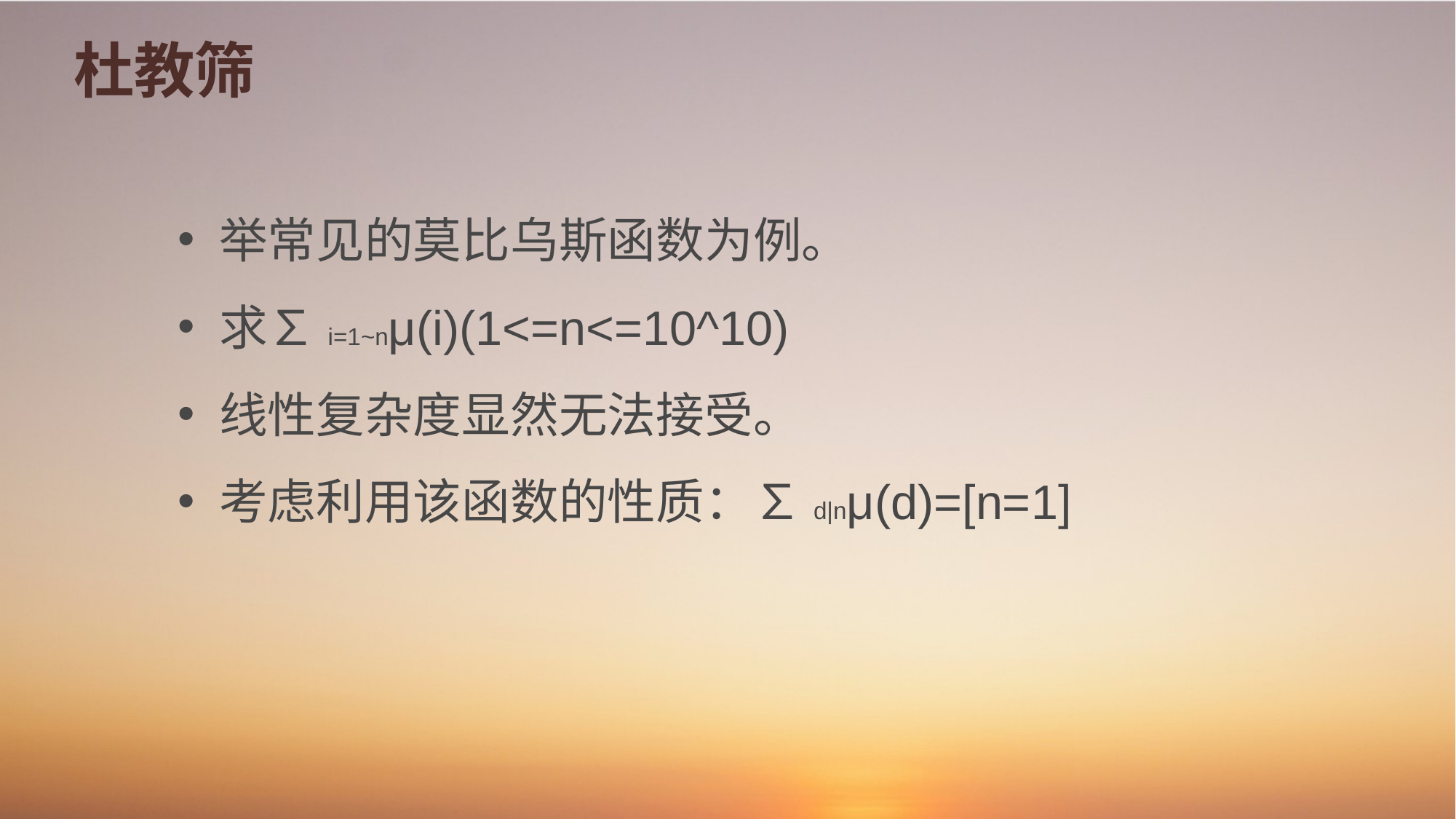

# 杜教筛
举常见的莫比乌斯函数为例。
求∑i=1~nμ(i)(1<=n<=10^10)
线性复杂度显然无法接受。
考虑利用该函数的性质：∑d|nμ(d)=[n=1]